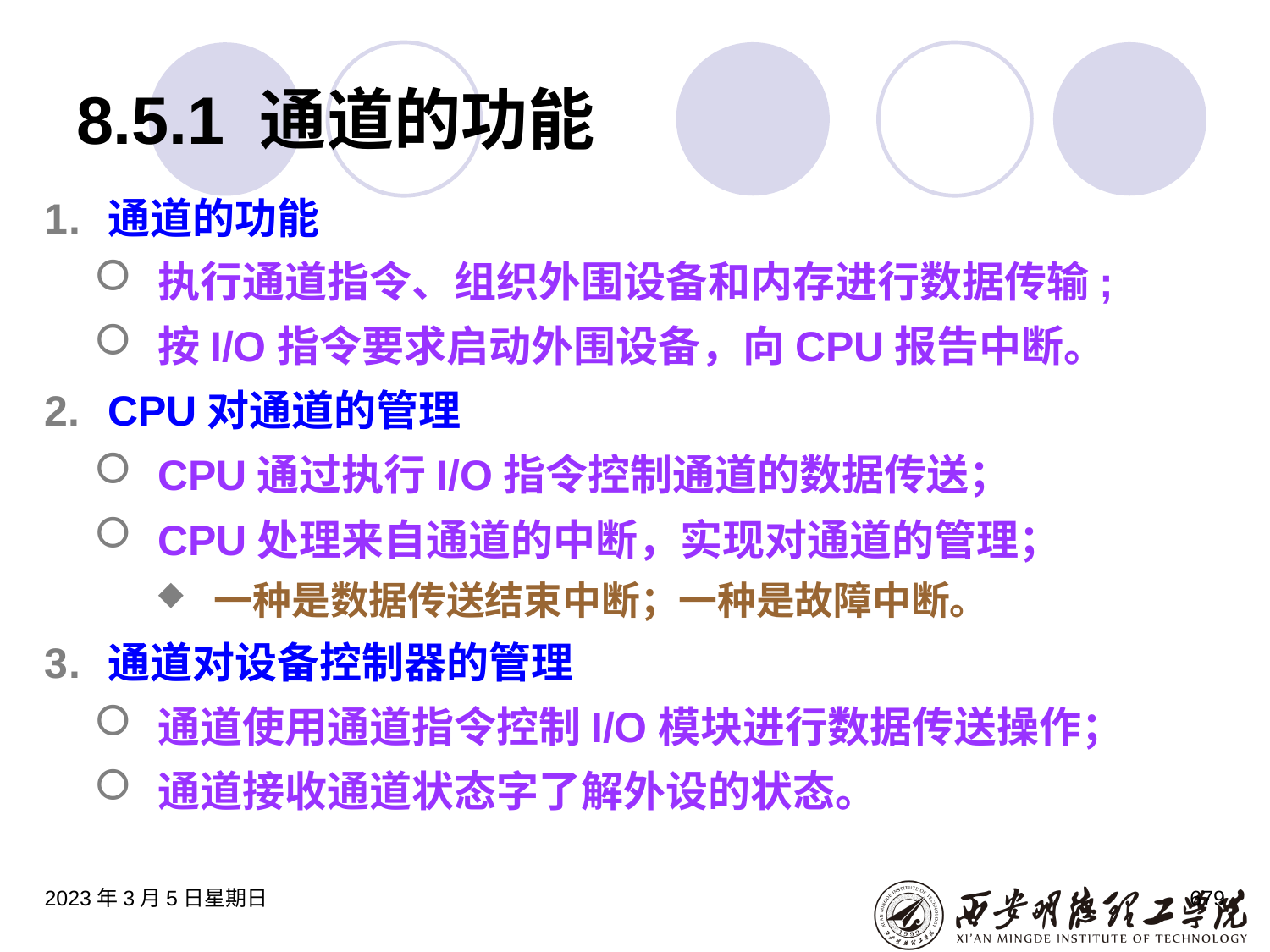

# 8.5.1 通道的功能
通道的功能
执行通道指令、组织外围设备和内存进行数据传输;
按I/O指令要求启动外围设备，向CPU报告中断。
CPU对通道的管理
CPU通过执行I/O指令控制通道的数据传送；
CPU处理来自通道的中断，实现对通道的管理；
一种是数据传送结束中断；一种是故障中断。
通道对设备控制器的管理
通道使用通道指令控制I/O模块进行数据传送操作；
通道接收通道状态字了解外设的状态。
2023年3月5日星期日
679